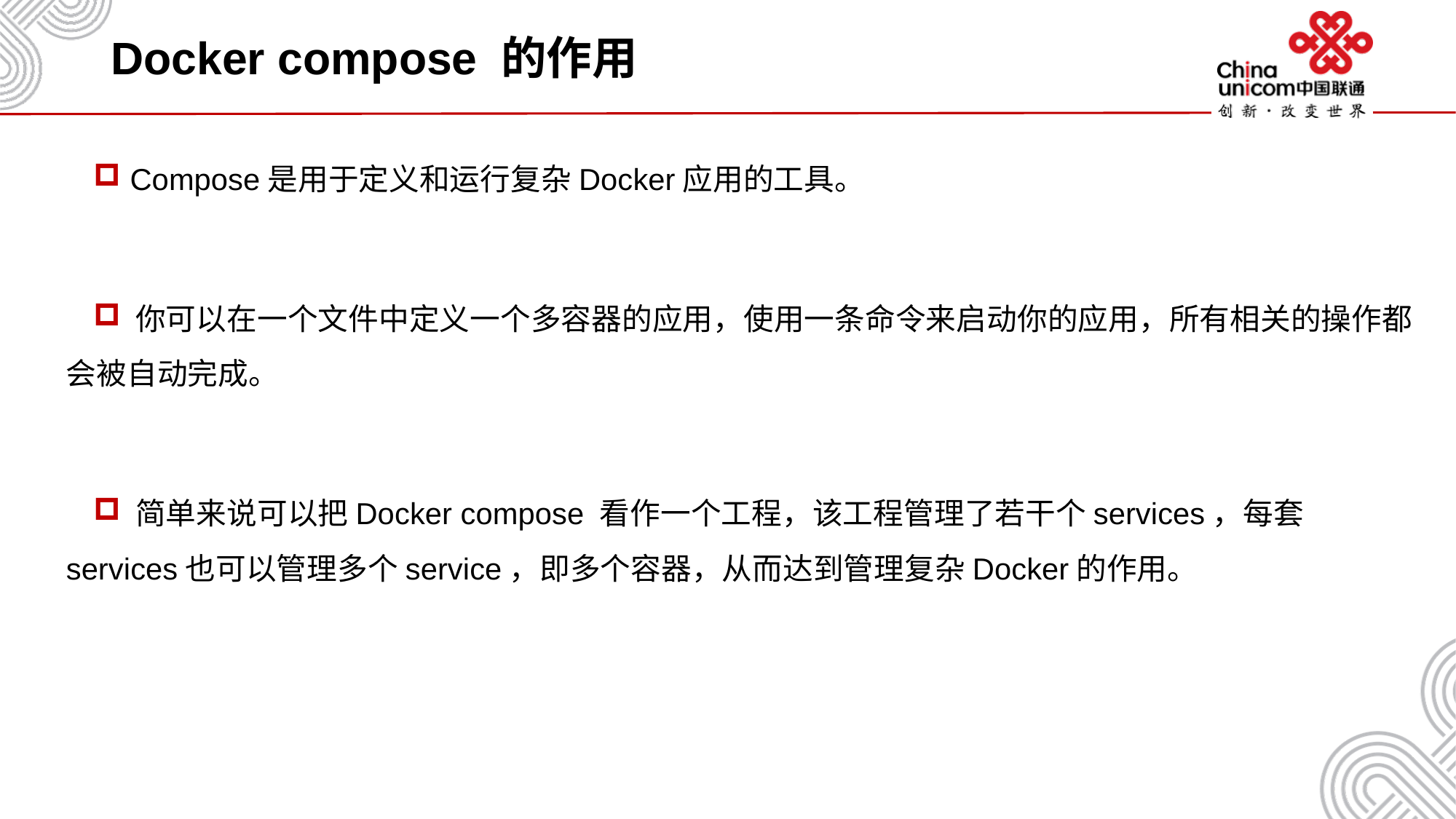

# Docker compose 的作用
 Compose是用于定义和运行复杂Docker应用的工具。

 你可以在一个文件中定义一个多容器的应用，使用一条命令来启动你的应用，所有相关的操作都会被自动完成。

 简单来说可以把Docker compose 看作一个工程，该工程管理了若干个services，每套services也可以管理多个service，即多个容器，从而达到管理复杂Docker的作用。